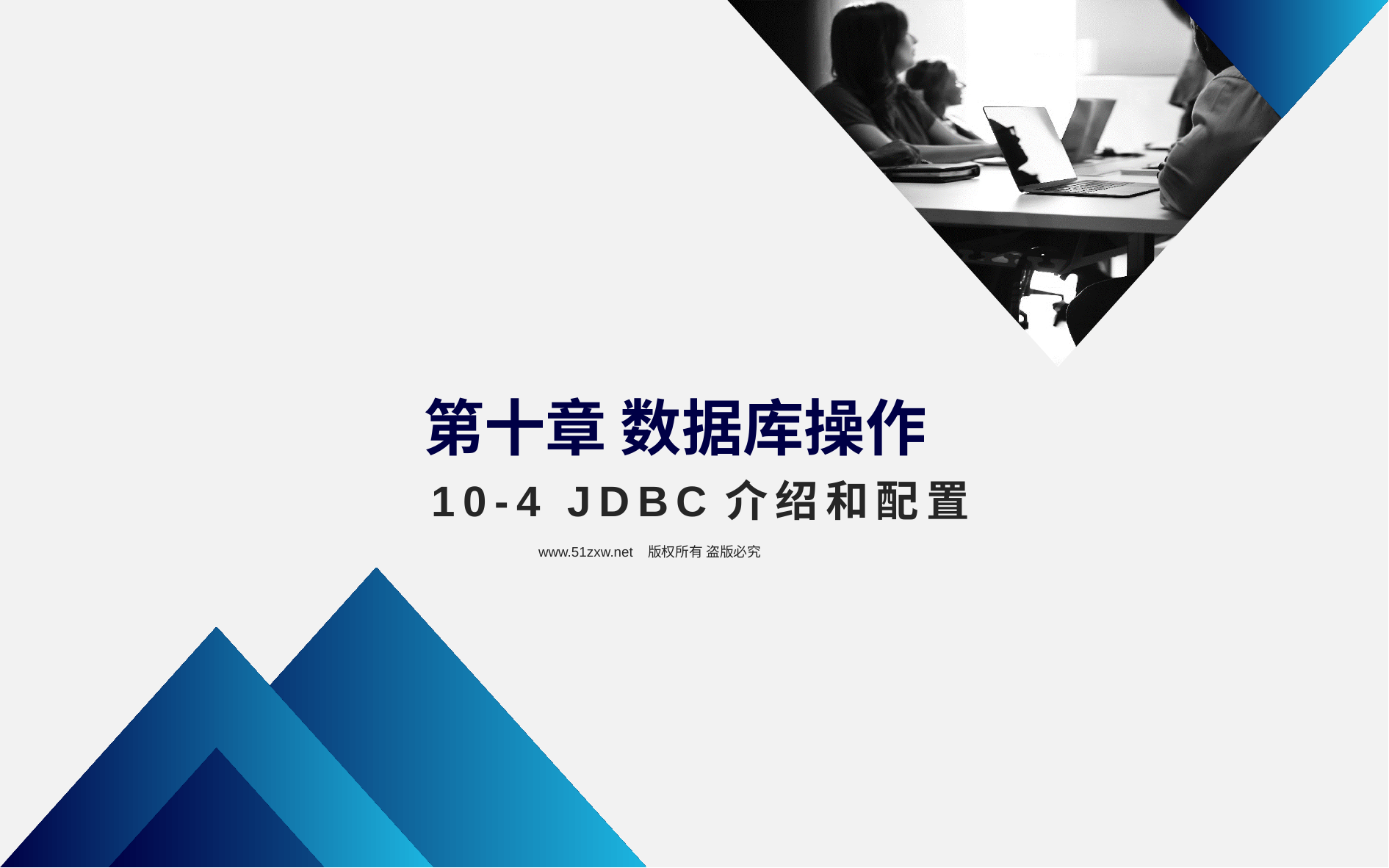

第十章 数据库操作
10-4 JDBC介绍和配置
www.51zxw.net   版权所有 盗版必究